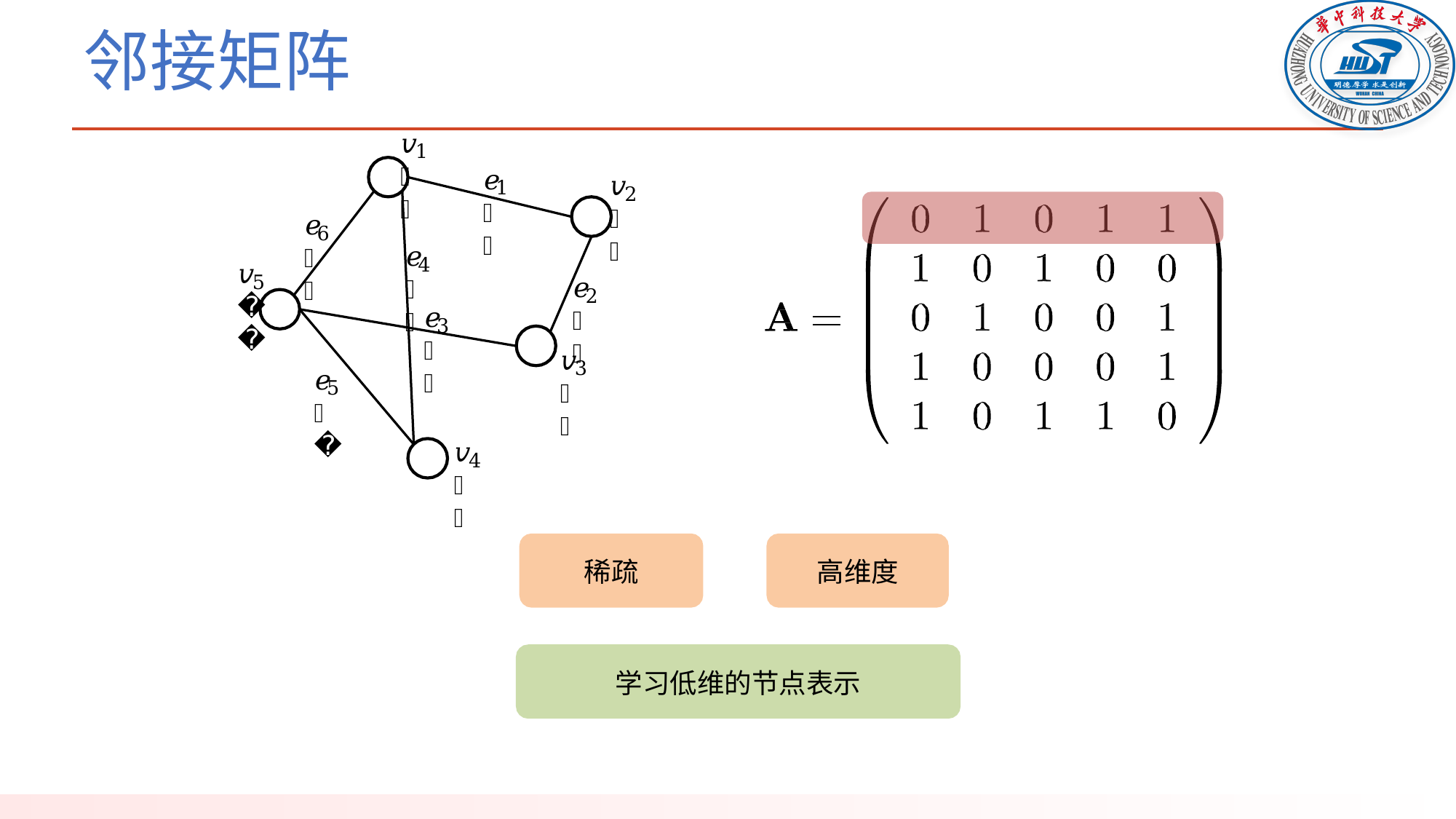

# 邻接矩阵
𝑣𝑣
1

𝑒𝑒
𝑣𝑣
1

2

𝑒𝑒
6

𝑒𝑒
4

𝑣𝑣
5
𝑒𝑒

2

𝑒𝑒

3

𝑣𝑣

3
𝑒𝑒

5

𝑣𝑣

4

稀疏
高维度

学习低维的节点表示